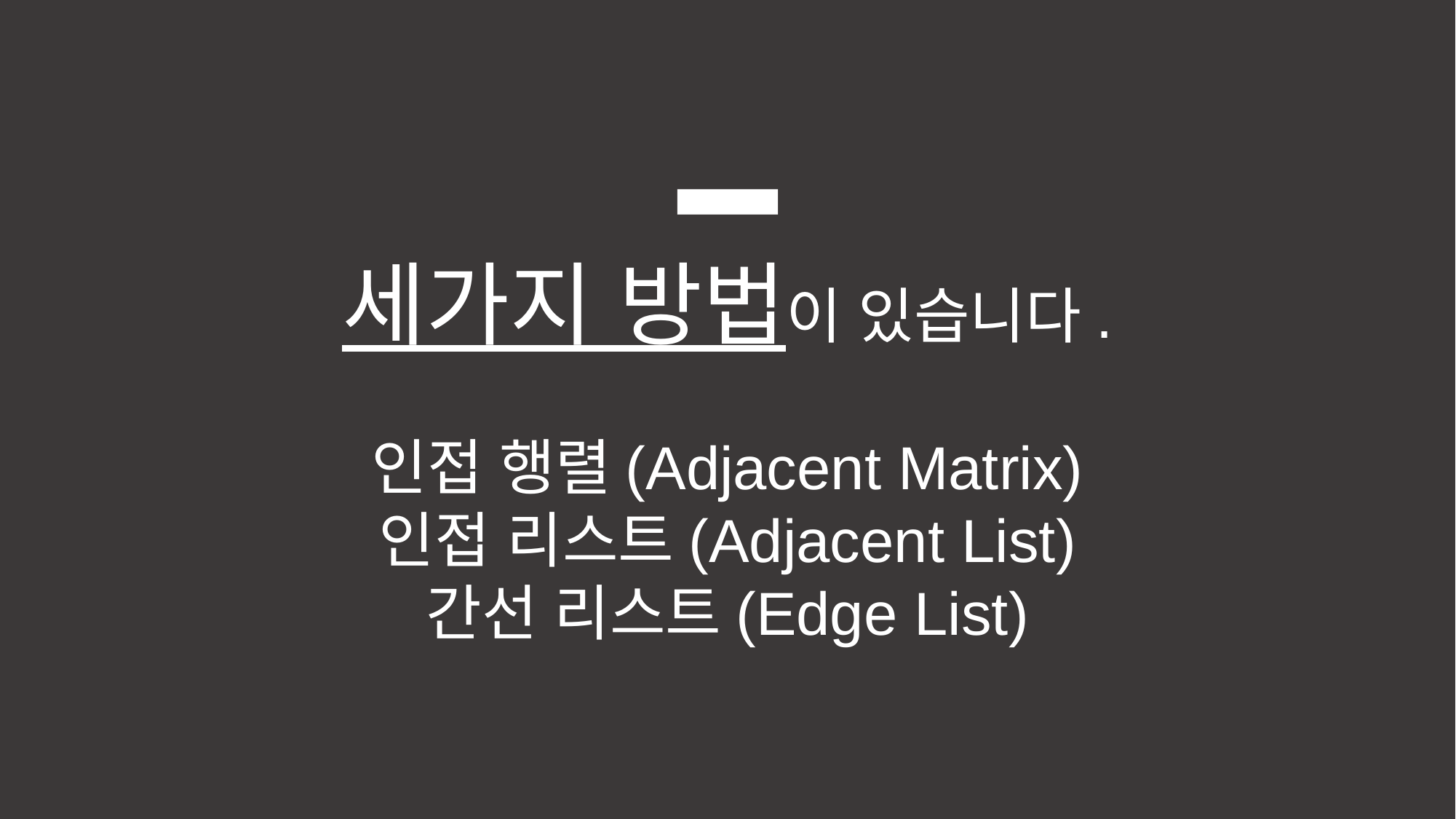

세가지 방법이 있습니다.

인접 행렬(Adjacent Matrix)
인접 리스트(Adjacent List)
간선 리스트(Edge List)